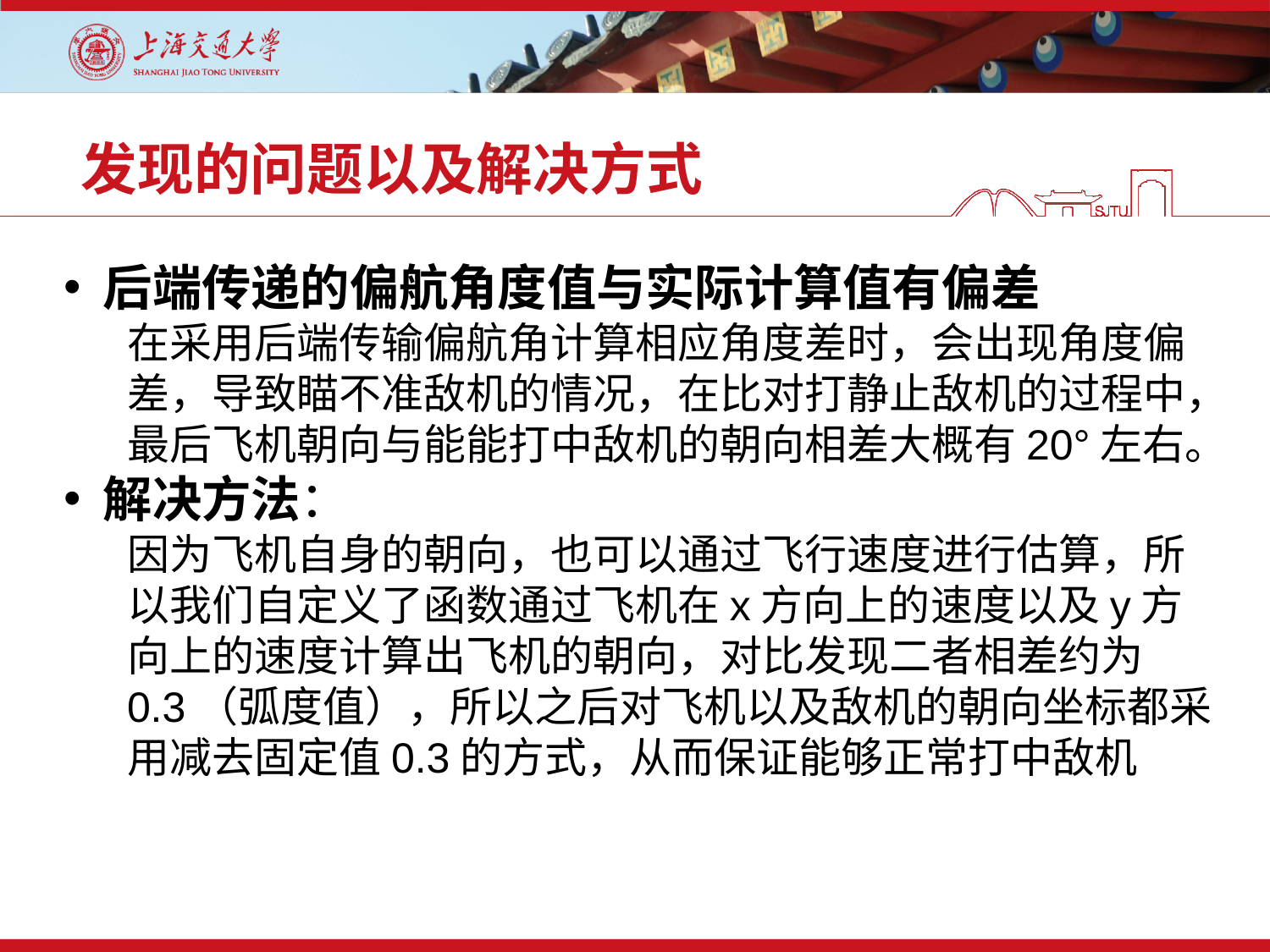

# 发现的问题以及解决方式
后端传递的偏航角度值与实际计算值有偏差
在采用后端传输偏航角计算相应角度差时，会出现角度偏差，导致瞄不准敌机的情况，在比对打静止敌机的过程中，最后飞机朝向与能能打中敌机的朝向相差大概有20°左右。
解决方法：
因为飞机自身的朝向，也可以通过飞行速度进行估算，所以我们自定义了函数通过飞机在x方向上的速度以及y方向上的速度计算出飞机的朝向，对比发现二者相差约为0.3（弧度值），所以之后对飞机以及敌机的朝向坐标都采用减去固定值0.3的方式，从而保证能够正常打中敌机